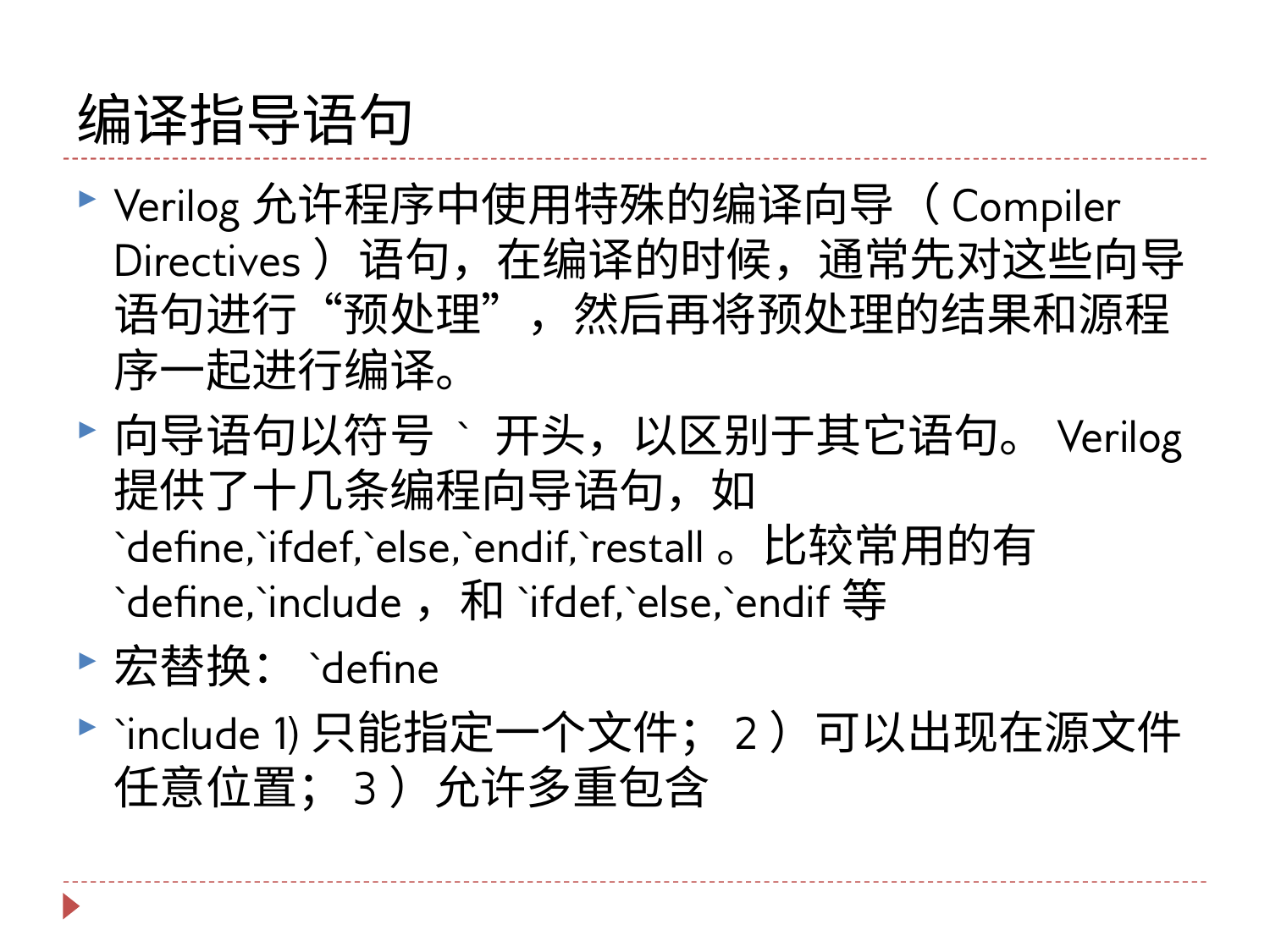

# 编译指导语句
Verilog允许程序中使用特殊的编译向导（Compiler Directives）语句，在编译的时候，通常先对这些向导语句进行“预处理”，然后再将预处理的结果和源程序一起进行编译。
向导语句以符号 ` 开头，以区别于其它语句。Verilog提供了十几条编程向导语句，如`define,`ifdef,`else,`endif,`restall。比较常用的有`define,`include，和`ifdef,`else,`endif等
宏替换：`define
`include 1)只能指定一个文件；2）可以出现在源文件任意位置；3）允许多重包含